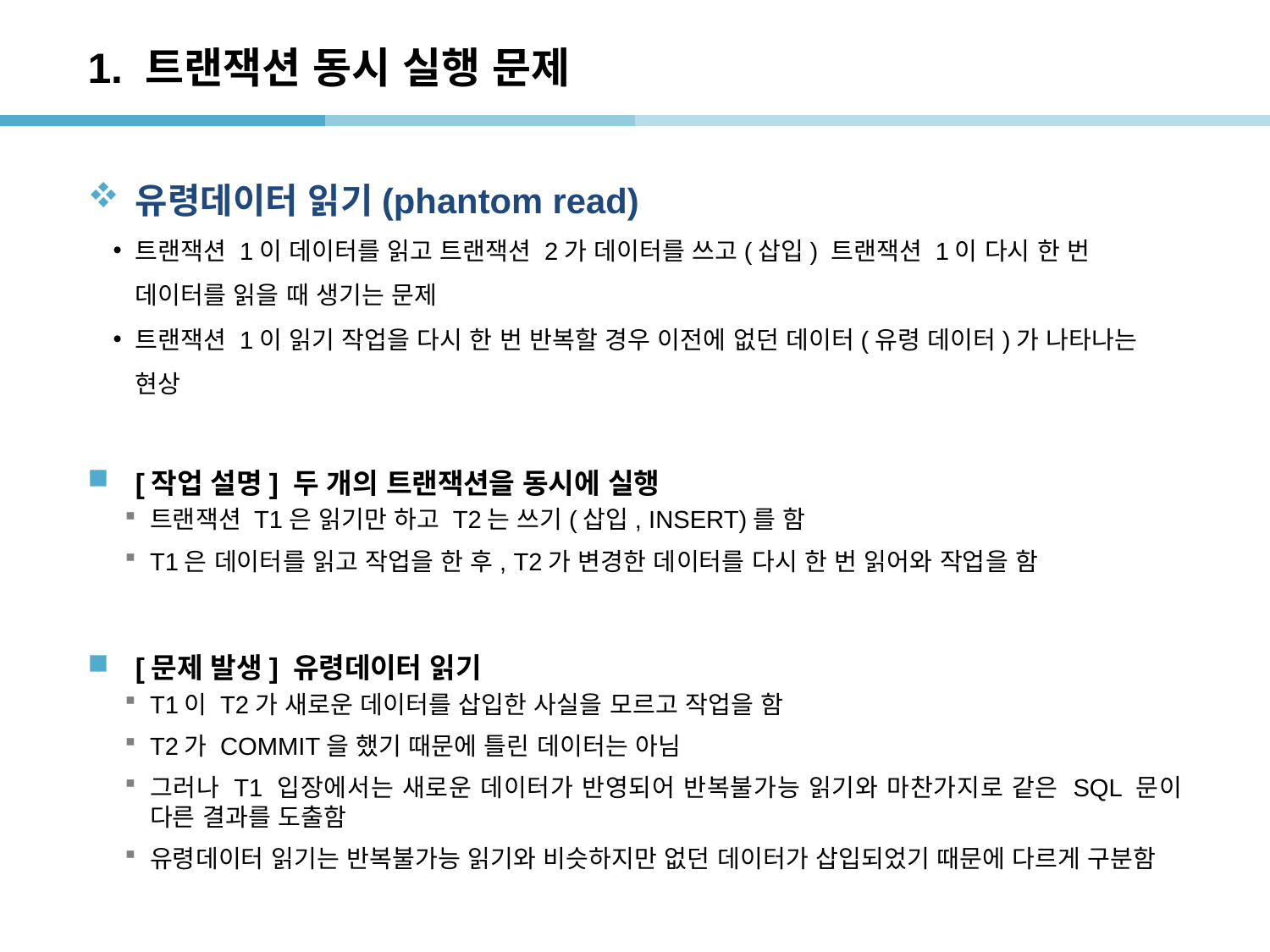

# 1. 트랜잭션 동시 실행 문제
유령데이터 읽기(phantom read)
트랜잭션 1이 데이터를 읽고 트랜잭션 2가 데이터를 쓰고(삽입) 트랜잭션 1이 다시 한 번 데이터를 읽을 때 생기는 문제
트랜잭션 1이 읽기 작업을 다시 한 번 반복할 경우 이전에 없던 데이터(유령 데이터)가 나타나는 현상

[작업 설명] 두 개의 트랜잭션을 동시에 실행
트랜잭션 T1은 읽기만 하고 T2는 쓰기(삽입, INSERT)를 함
T1은 데이터를 읽고 작업을 한 후, T2가 변경한 데이터를 다시 한 번 읽어와 작업을 함

[문제 발생] 유령데이터 읽기
T1이 T2가 새로운 데이터를 삽입한 사실을 모르고 작업을 함
T2가 COMMIT을 했기 때문에 틀린 데이터는 아님
그러나 T1 입장에서는 새로운 데이터가 반영되어 반복불가능 읽기와 마찬가지로 같은 SQL 문이 다른 결과를 도출함
유령데이터 읽기는 반복불가능 읽기와 비슷하지만 없던 데이터가 삽입되었기 때문에 다르게 구분함